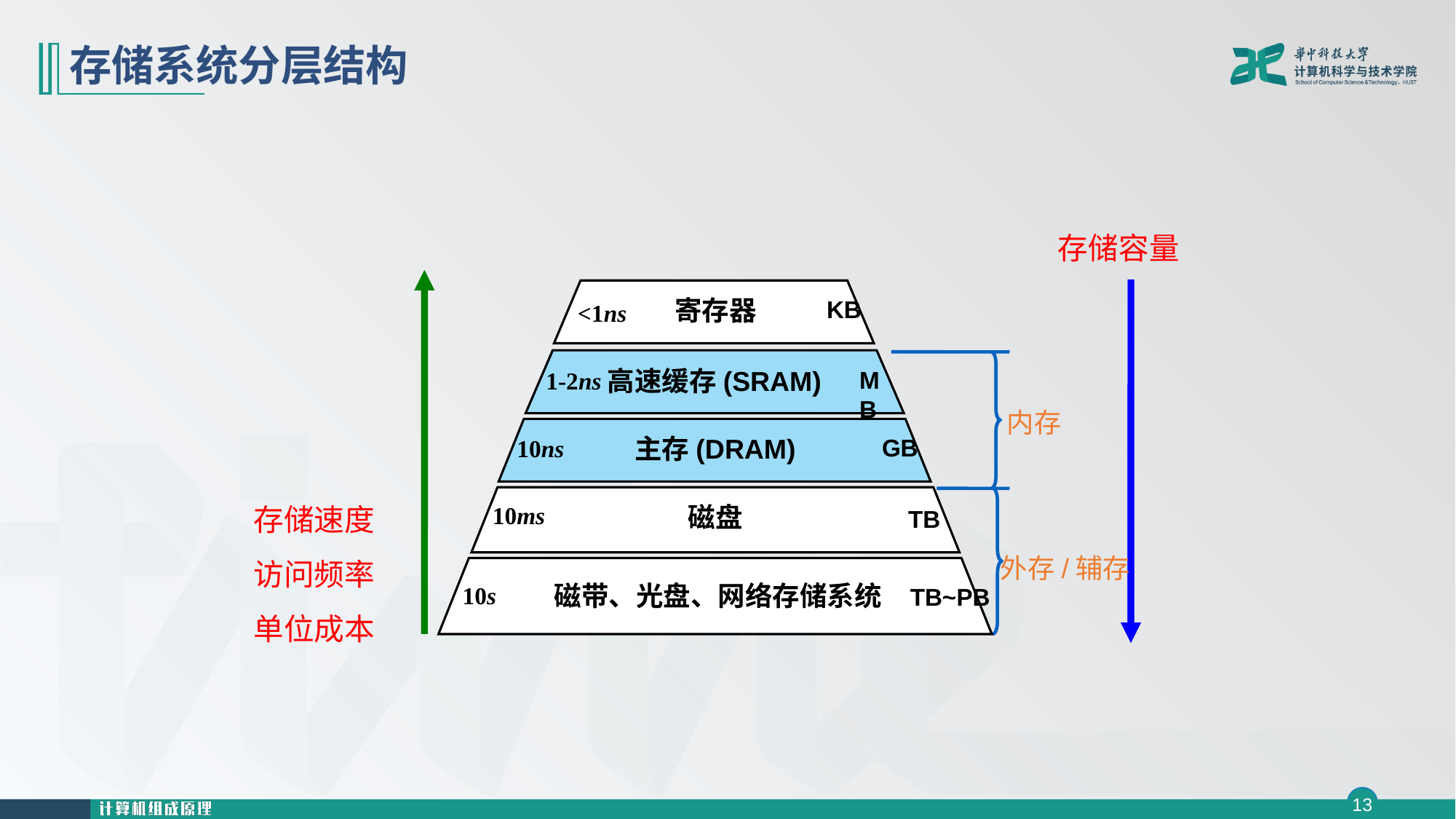

# 存储系统分层结构
存储容量

寄存器
KB
<1ns

高速缓存(SRAM)

MB
1-2ns
内存

主存(DRAM)

GB
10ns
存储速度
访问频率
单位成本

磁盘

10ms
TB
外存/辅存

磁带、光盘、网络存储系统
10s
TB~PB